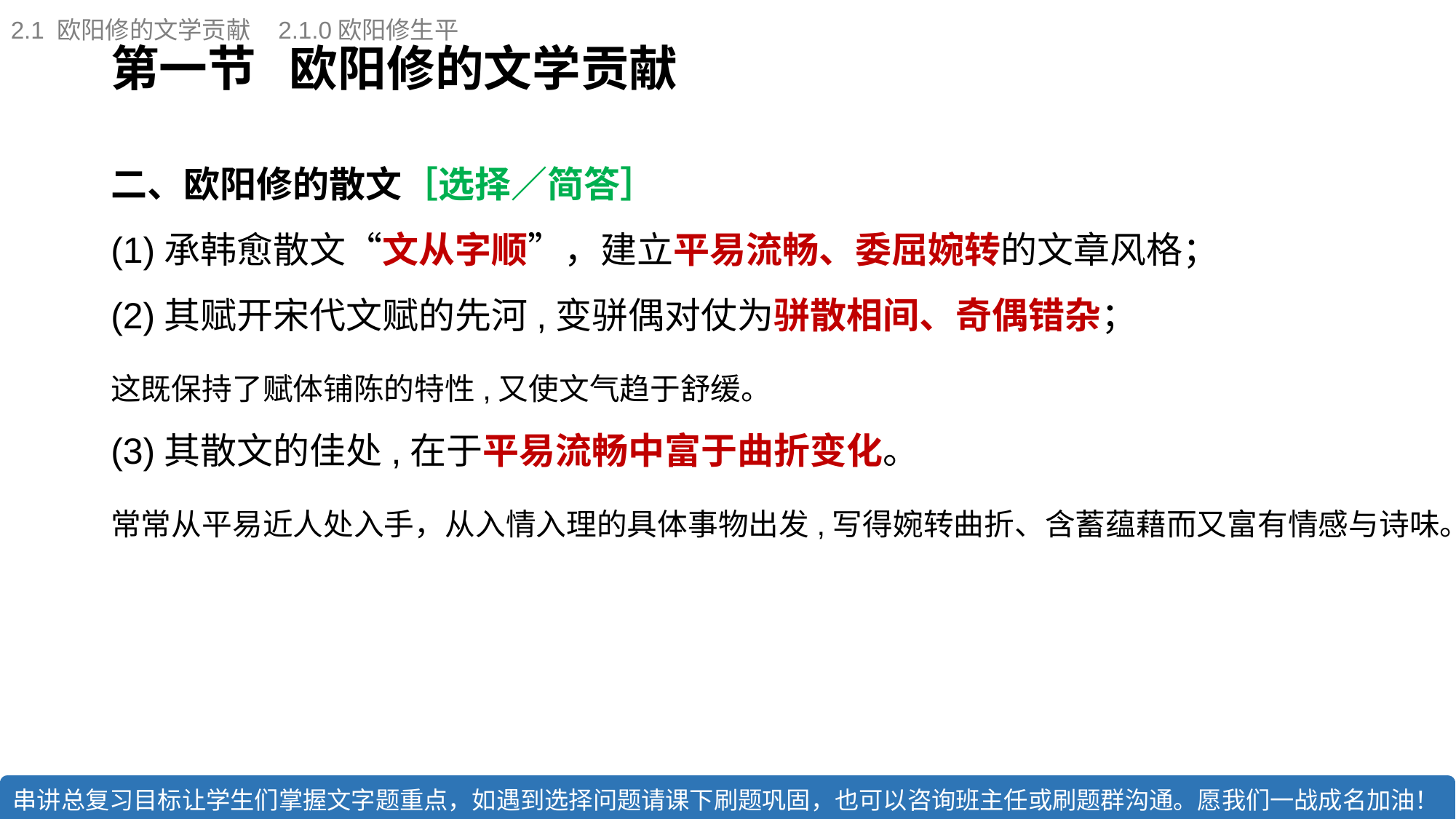

2.1 欧阳修的文学贡献    2.1.0欧阳修生平
# 第一节   欧阳修的文学贡献
二、欧阳修的散文［选择／简答］
(1)承韩愈散文“文从字顺”，建立平易流畅、委屈婉转的文章风格；
(2)其赋开宋代文赋的先河,变骈偶对仗为骈散相间、奇偶错杂；
这既保持了赋体铺陈的特性,又使文气趋于舒缓。
(3)其散文的佳处,在于平易流畅中富于曲折变化。
常常从平易近人处入手，从入情入理的具体事物出发,写得婉转曲折、含蓄蕴藉而又富有情感与诗味。